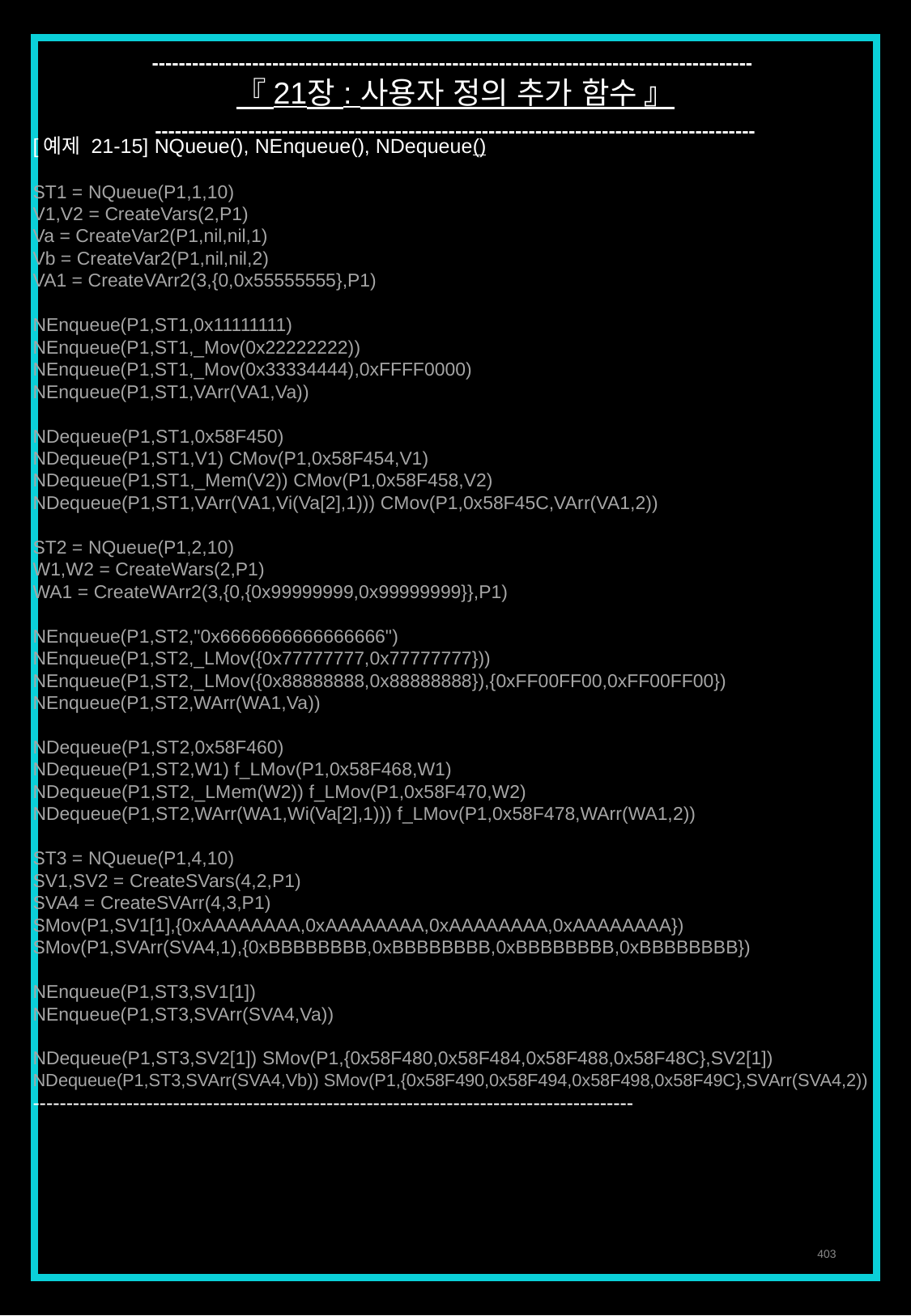

------------------------------------------------------------------------------------------
『 21장 : 사용자 정의 추가 함수 』
------------------------------------------------------------------------------------------
[예제 21-15] NQueue(), NEnqueue(), NDequeue()

ST1 = NQueue(P1,1,10)
V1,V2 = CreateVars(2,P1)
Va = CreateVar2(P1,nil,nil,1)
Vb = CreateVar2(P1,nil,nil,2)
VA1 = CreateVArr2(3,{0,0x55555555},P1)

NEnqueue(P1,ST1,0x11111111)
NEnqueue(P1,ST1,_Mov(0x22222222))
NEnqueue(P1,ST1,_Mov(0x33334444),0xFFFF0000)
NEnqueue(P1,ST1,VArr(VA1,Va))

NDequeue(P1,ST1,0x58F450)
NDequeue(P1,ST1,V1) CMov(P1,0x58F454,V1)
NDequeue(P1,ST1,_Mem(V2)) CMov(P1,0x58F458,V2)
NDequeue(P1,ST1,VArr(VA1,Vi(Va[2],1))) CMov(P1,0x58F45C,VArr(VA1,2))

ST2 = NQueue(P1,2,10)
W1,W2 = CreateWars(2,P1)
WA1 = CreateWArr2(3,{0,{0x99999999,0x99999999}},P1)

NEnqueue(P1,ST2,"0x6666666666666666")
NEnqueue(P1,ST2,_LMov({0x77777777,0x77777777}))
NEnqueue(P1,ST2,_LMov({0x88888888,0x88888888}),{0xFF00FF00,0xFF00FF00})
NEnqueue(P1,ST2,WArr(WA1,Va))

NDequeue(P1,ST2,0x58F460)
NDequeue(P1,ST2,W1) f_LMov(P1,0x58F468,W1)
NDequeue(P1,ST2,_LMem(W2)) f_LMov(P1,0x58F470,W2)
NDequeue(P1,ST2,WArr(WA1,Wi(Va[2],1))) f_LMov(P1,0x58F478,WArr(WA1,2))

ST3 = NQueue(P1,4,10)
SV1,SV2 = CreateSVars(4,2,P1)
SVA4 = CreateSVArr(4,3,P1)
SMov(P1,SV1[1],{0xAAAAAAAA,0xAAAAAAAA,0xAAAAAAAA,0xAAAAAAAA})
SMov(P1,SVArr(SVA4,1),{0xBBBBBBBB,0xBBBBBBBB,0xBBBBBBBB,0xBBBBBBBB})

NEnqueue(P1,ST3,SV1[1])
NEnqueue(P1,ST3,SVArr(SVA4,Va))

NDequeue(P1,ST3,SV2[1]) SMov(P1,{0x58F480,0x58F484,0x58F488,0x58F48C},SV2[1])
NDequeue(P1,ST3,SVArr(SVA4,Vb)) SMov(P1,{0x58F490,0x58F494,0x58F498,0x58F49C},SVArr(SVA4,2))
------------------------------------------------------------------------------------------
403